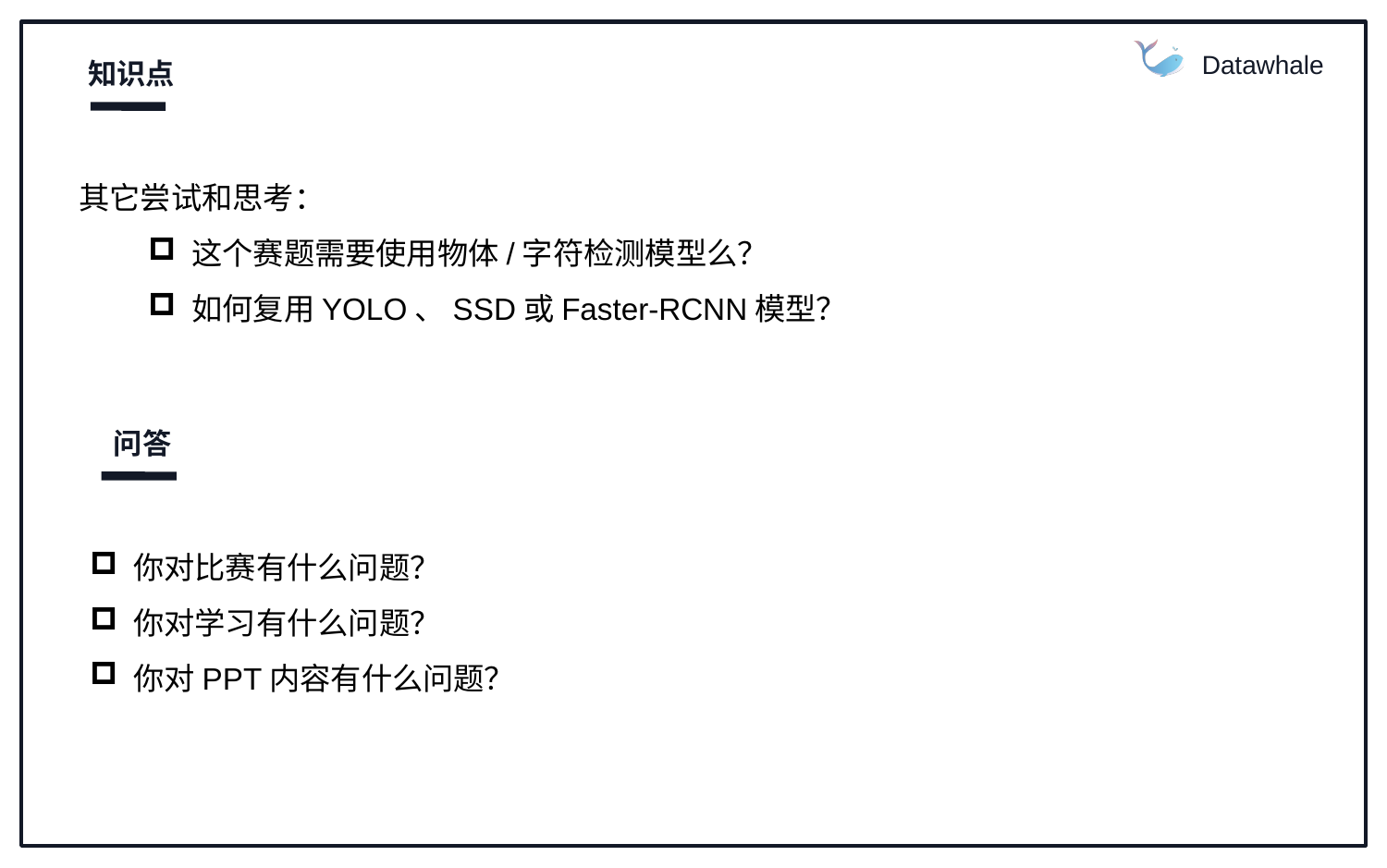

Datawhale

知识点

其它尝试和思考：
这个赛题需要使用物体/字符检测模型么？
如何复用YOLO、SSD或Faster-RCNN模型？

问答

你对比赛有什么问题？
你对学习有什么问题？
你对PPT内容有什么问题？